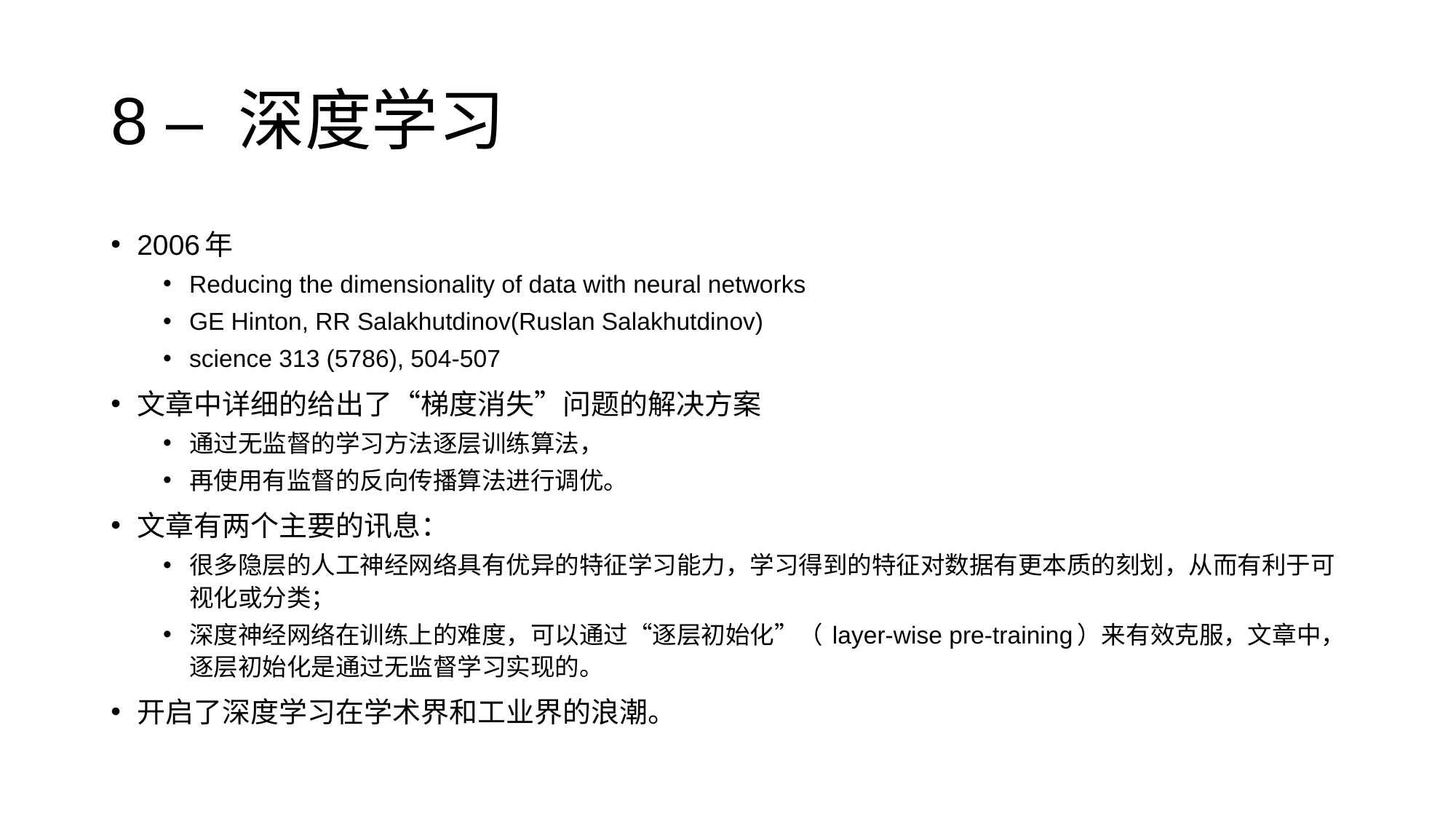

# 8 – 深度学习
2006年
Reducing the dimensionality of data with neural networks
GE Hinton, RR Salakhutdinov(Ruslan Salakhutdinov)
science 313 (5786), 504-507
文章中详细的给出了“梯度消失”问题的解决方案
通过无监督的学习方法逐层训练算法，
再使用有监督的反向传播算法进行调优。
文章有两个主要的讯息：
很多隐层的人工神经网络具有优异的特征学习能力，学习得到的特征对数据有更本质的刻划，从而有利于可视化或分类；
深度神经网络在训练上的难度，可以通过“逐层初始化”（ layer-wise pre-training）来有效克服，文章中，逐层初始化是通过无监督学习实现的。
开启了深度学习在学术界和工业界的浪潮。